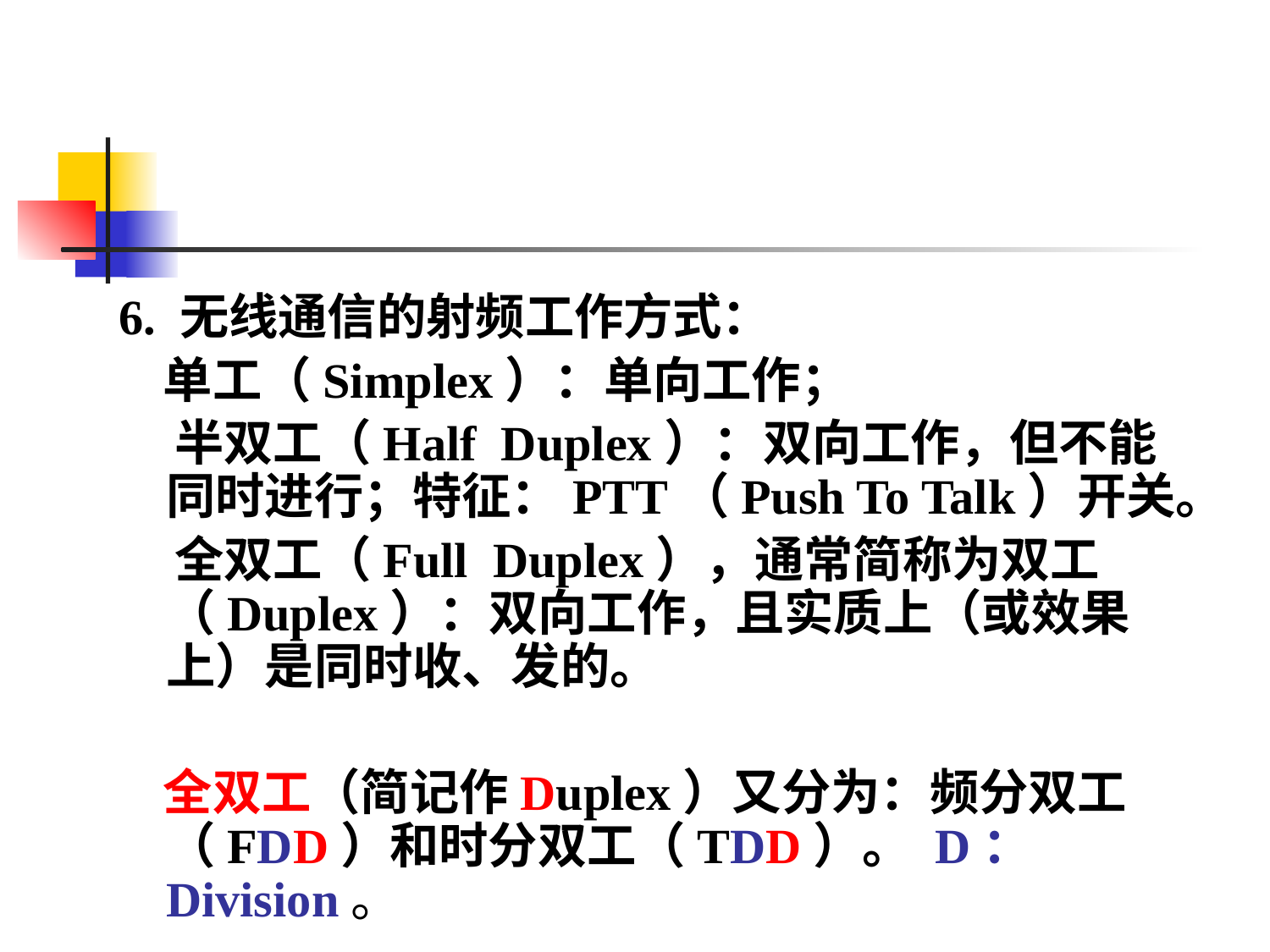

#
6. 无线通信的射频工作方式：
   单工（Simplex）：单向工作；
    半双工（Half  Duplex）：双向工作，但不能同时进行；特征：PTT（Push To Talk）开关。
    全双工（Full  Duplex），通常简称为双工（Duplex）：双向工作，且实质上（或效果上）是同时收、发的。

   全双工（简记作Duplex）又分为：频分双工（FDD）和时分双工（TDD）。 D：Division。